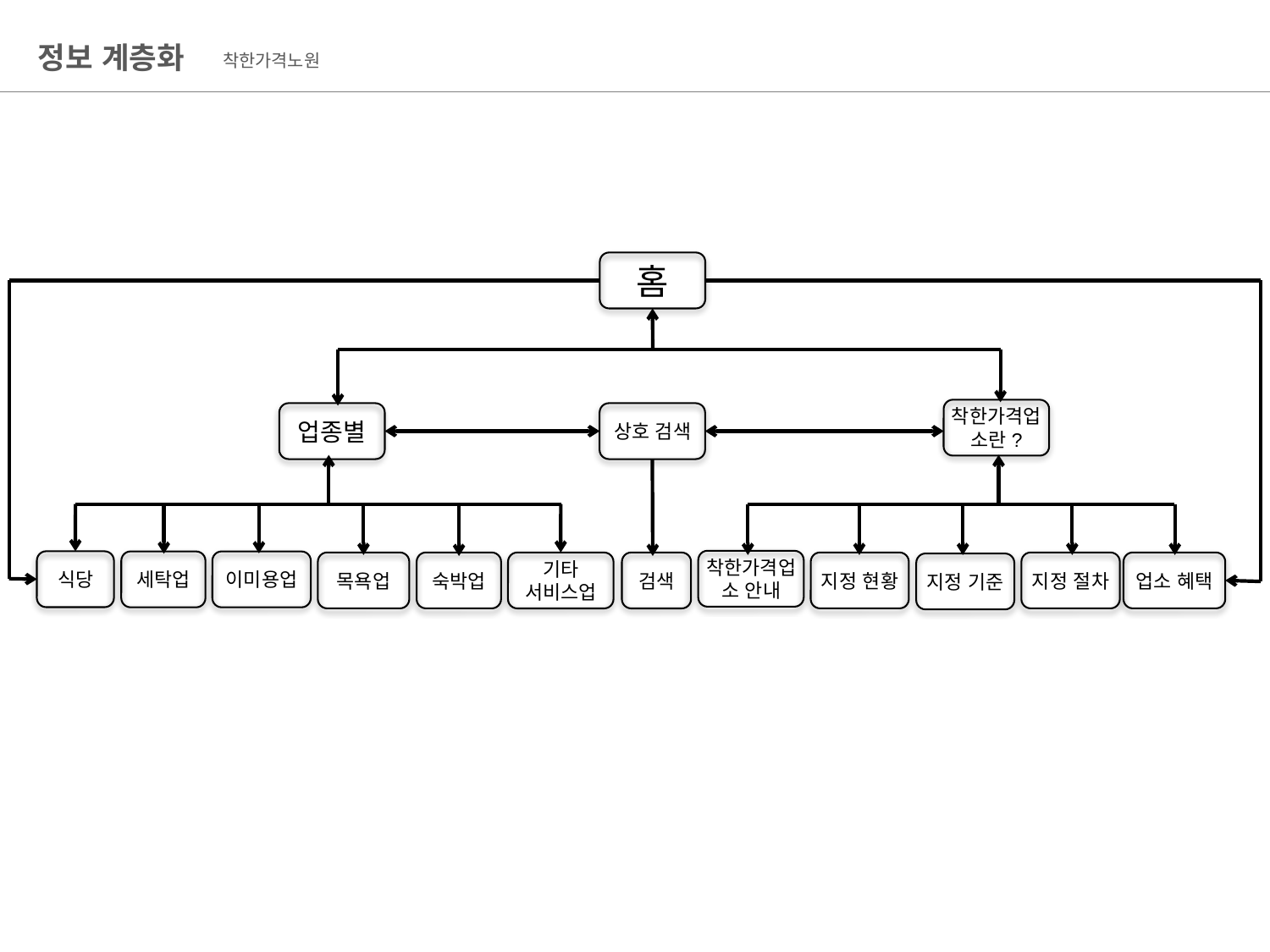

정보 계층화
착한가격노원
홈

착한가격업소란?

업종별

상호 검색
착한가격업소 안내

지정 현황

기타 서비스업

지정 기준

식당

이미용업

세탁업

목욕업

숙박업

지정 절차

업소 혜택

검색

44